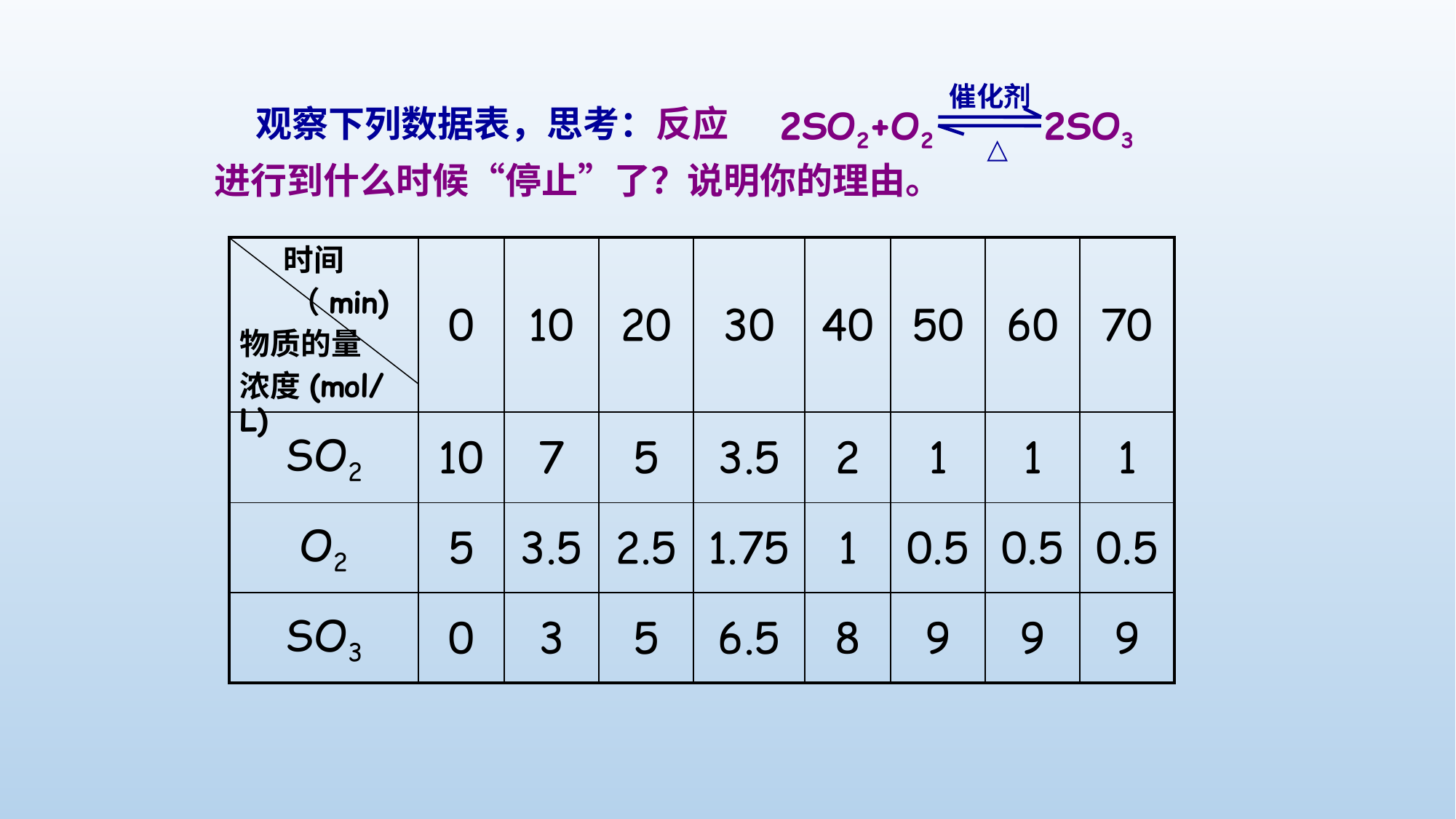

催化剂

△
 2SO2+O2       2SO3
    观察下列数据表，思考：反应
进行到什么时候“停止”了？说明你的理由。
| 时间 （min) 物质的量 浓度(mol/L) | 0 | 10 | 20 | 30 | 40 | 50 | 60 | 70 |
| --- | --- | --- | --- | --- | --- | --- | --- | --- |
| SO2 | 10 | 7 | 5 | 3.5 | 2 | 1 | 1 | 1 |
| O2 | 5 | 3.5 | 2.5 | 1.75 | 1 | 0.5 | 0.5 | 0.5 |
| SO3 | 0 | 3 | 5 | 6.5 | 8 | 9 | 9 | 9 |